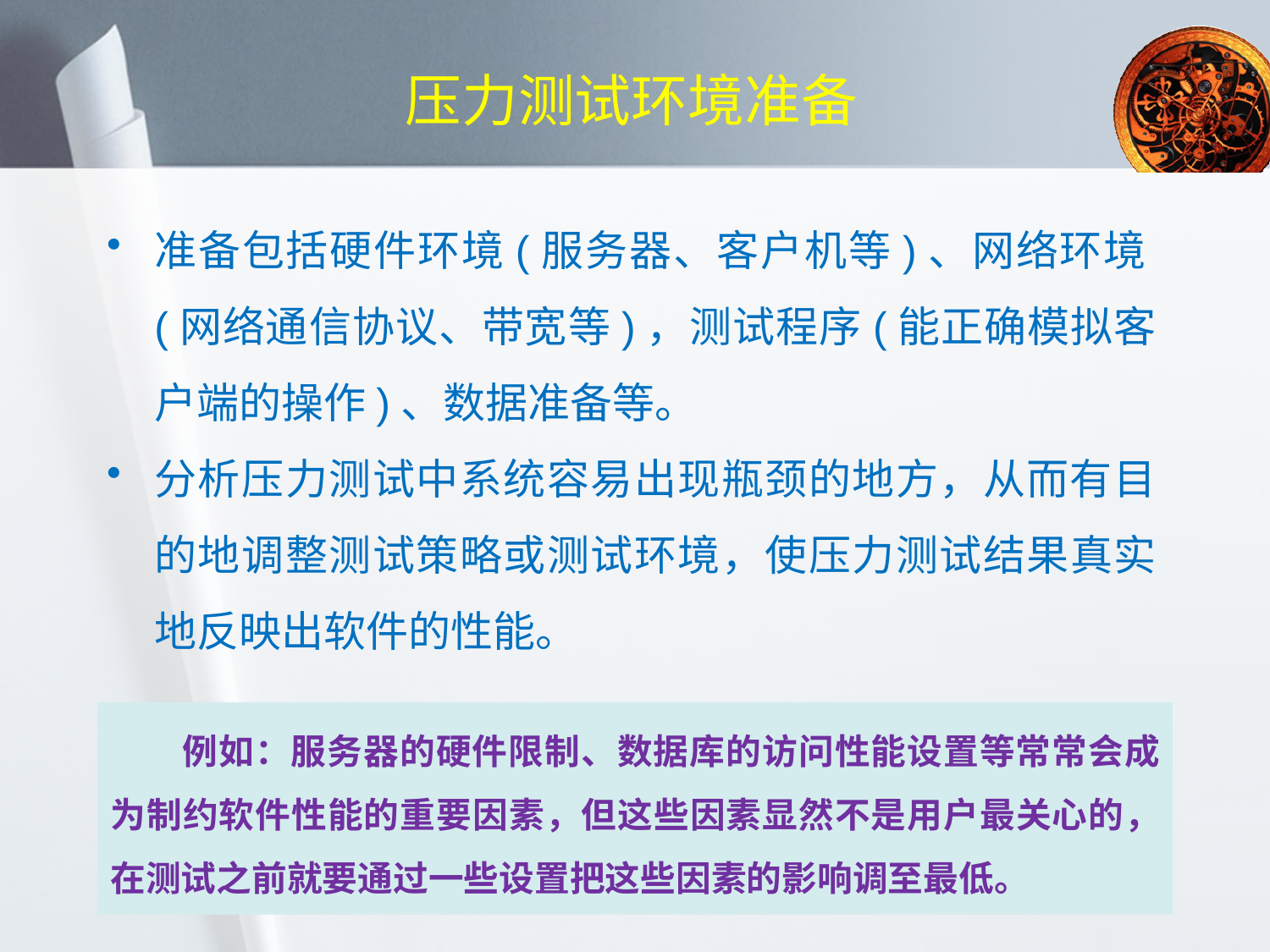

# 压力测试环境准备
准备包括硬件环境(服务器、客户机等)、网络环境(网络通信协议、带宽等)，测试程序(能正确模拟客户端的操作)、数据准备等。
分析压力测试中系统容易出现瓶颈的地方，从而有目的地调整测试策略或测试环境，使压力测试结果真实地反映出软件的性能。
       例如：服务器的硬件限制、数据库的访问性能设置等常常会成为制约软件性能的重要因素，但这些因素显然不是用户最关心的，在测试之前就要通过一些设置把这些因素的影响调至最低。